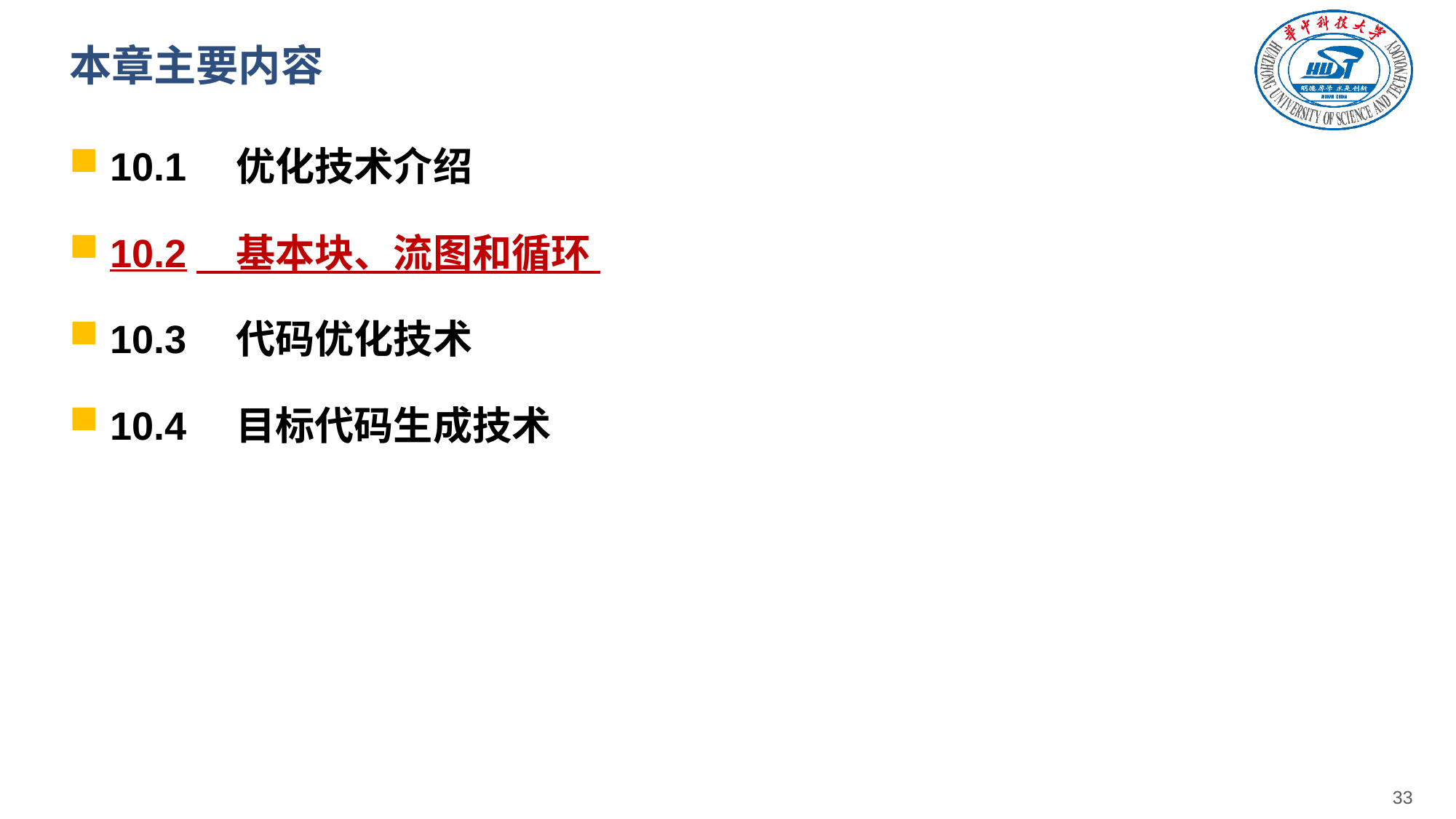

# 本章主要内容
10.1　优化技术介绍
10.2　基本块、流图和循环
10.3　代码优化技术
10.4　目标代码生成技术
33